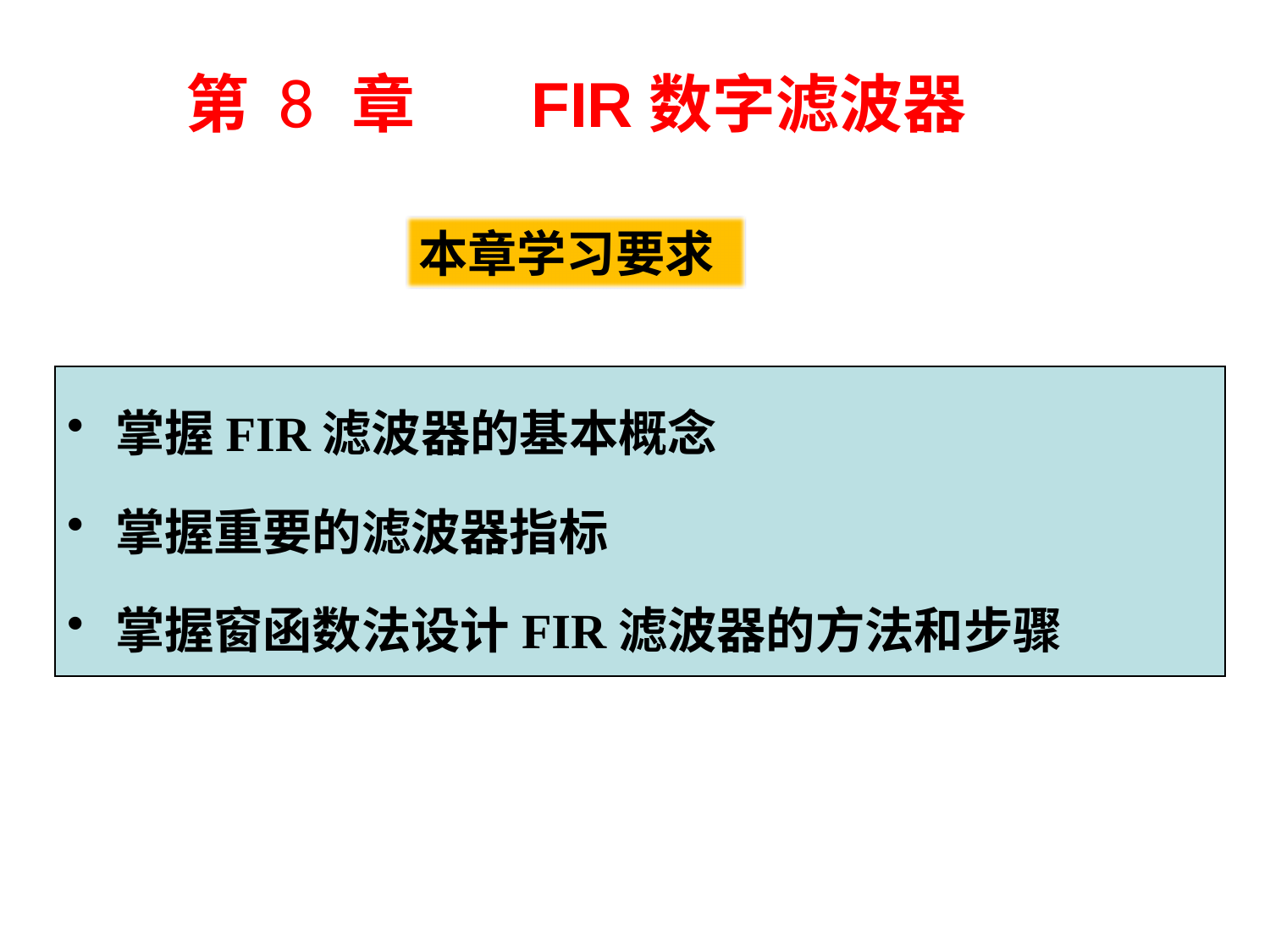

# 第 8 章       FIR数字滤波器
本章学习要求
掌握FIR滤波器的基本概念
掌握重要的滤波器指标
掌握窗函数法设计FIR滤波器的方法和步骤